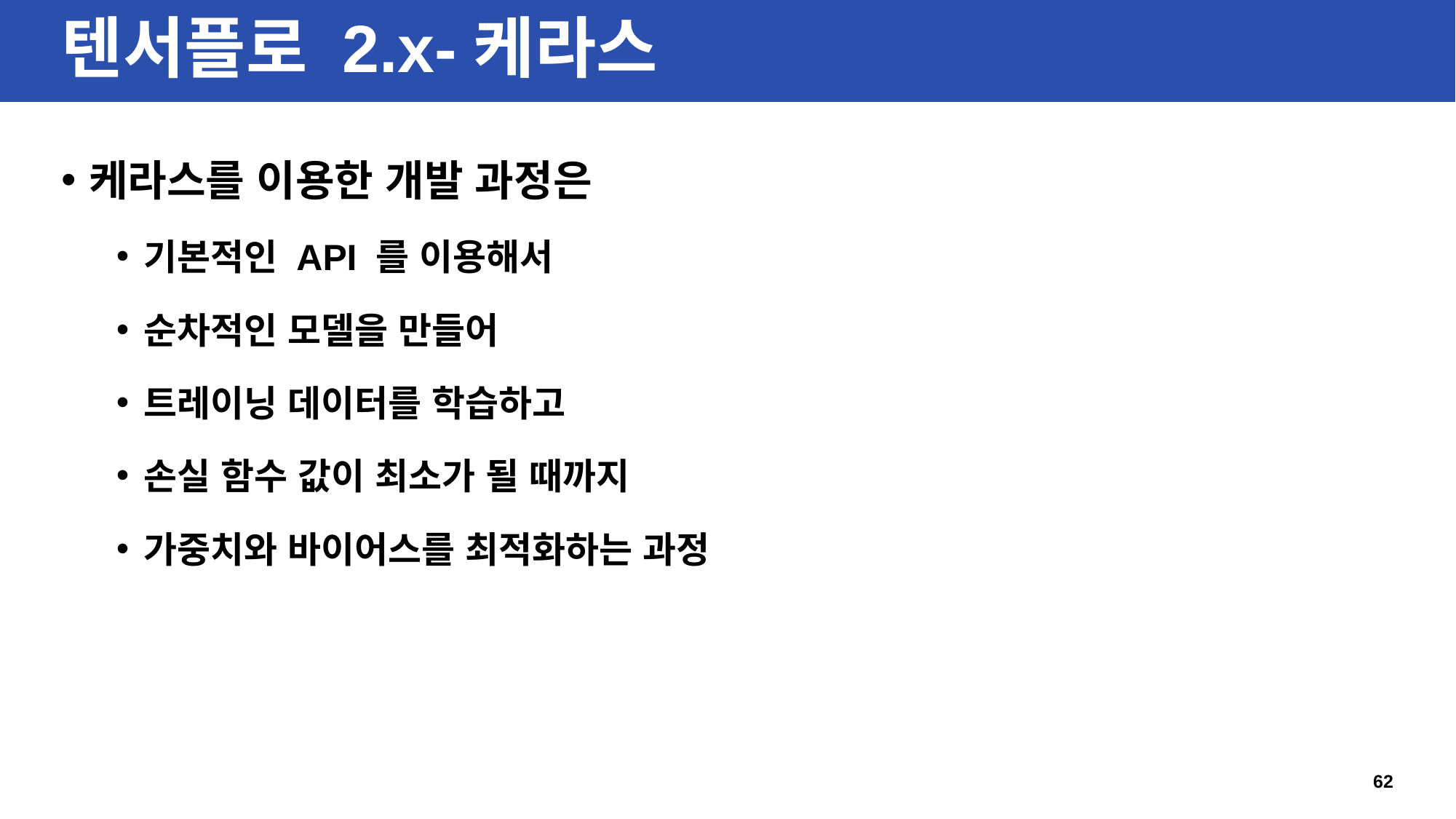

# 텐서플로 2.x-케라스
케라스를 이용한 개발 과정은
기본적인 API 를 이용해서
순차적인 모델을 만들어
트레이닝 데이터를 학습하고
손실 함수 값이 최소가 될 때까지
가중치와 바이어스를 최적화하는 과정
62